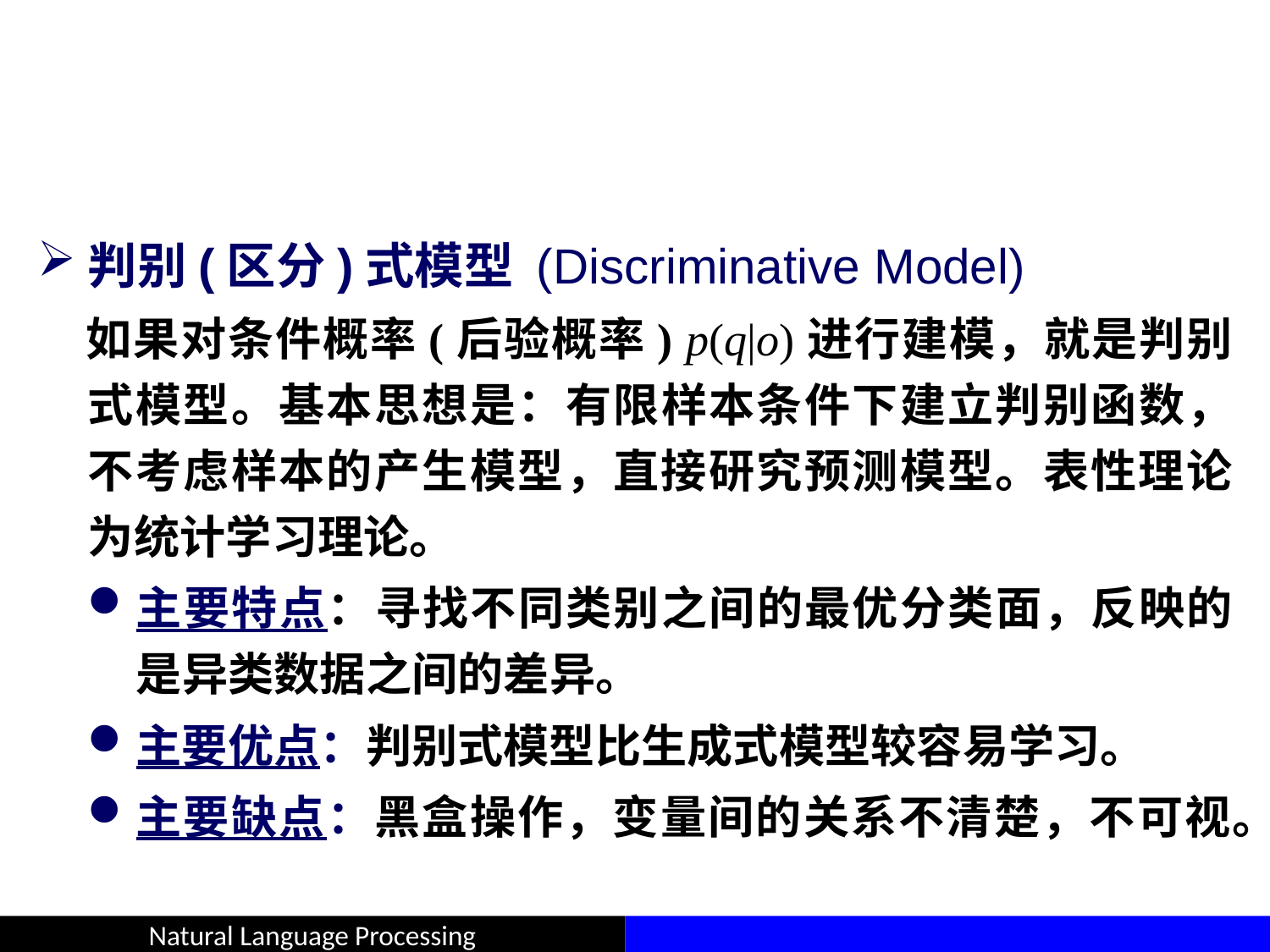

#
判别(区分)式模型 (Discriminative Model)
   如果对条件概率(后验概率) p(q|o)进行建模，就是判别式模型。基本思想是：有限样本条件下建立判别函数，不考虑样本的产生模型，直接研究预测模型。表性理论为统计学习理论。
主要特点：寻找不同类别之间的最优分类面，反映的是异类数据之间的差异。
主要优点：判别式模型比生成式模型较容易学习。
主要缺点：黑盒操作，变量间的关系不清楚，不可视。